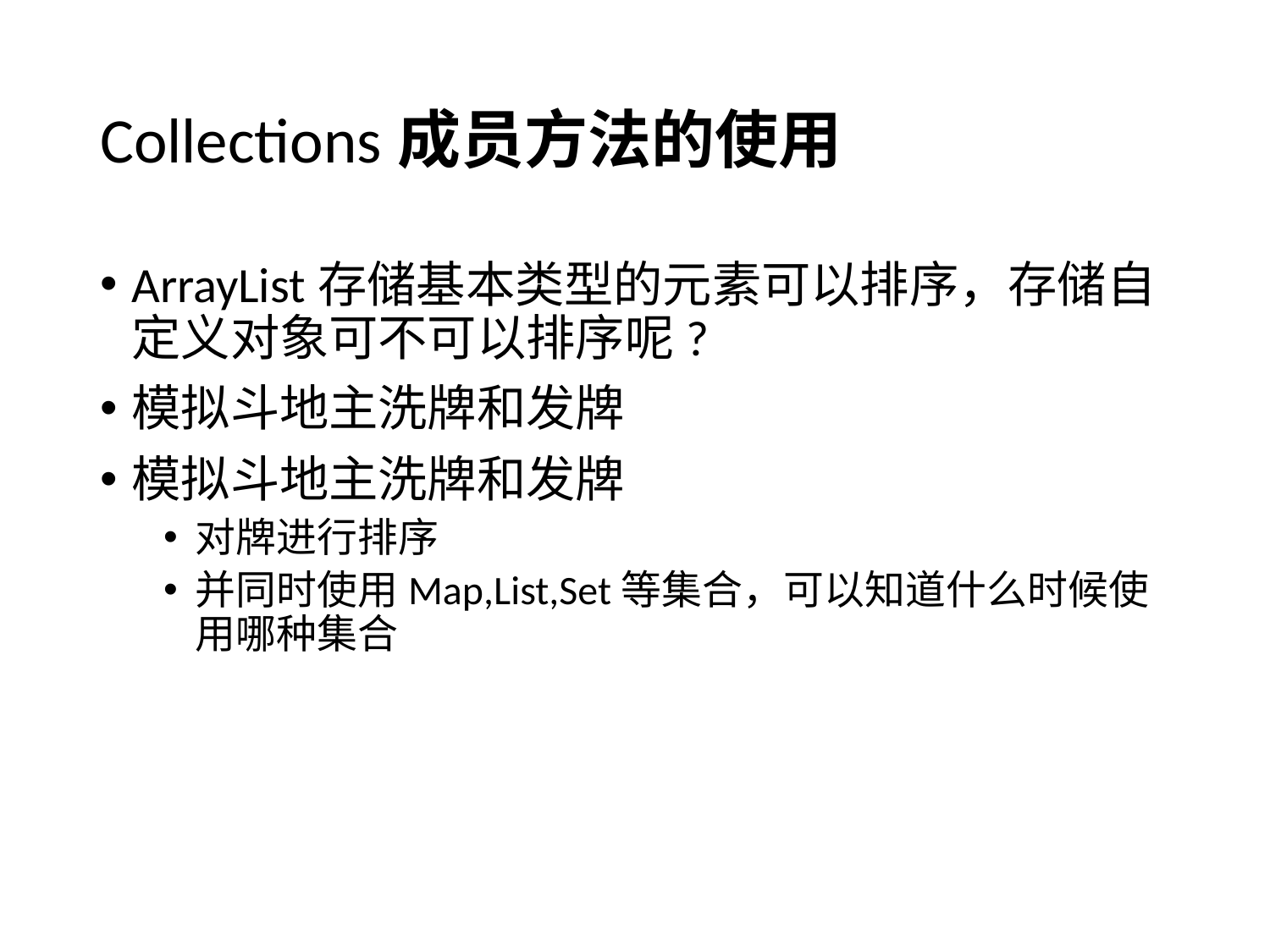

# Collections成员方法的使用
ArrayList存储基本类型的元素可以排序，存储自定义对象可不可以排序呢?
模拟斗地主洗牌和发牌
模拟斗地主洗牌和发牌
对牌进行排序
并同时使用Map,List,Set等集合，可以知道什么时候使用哪种集合